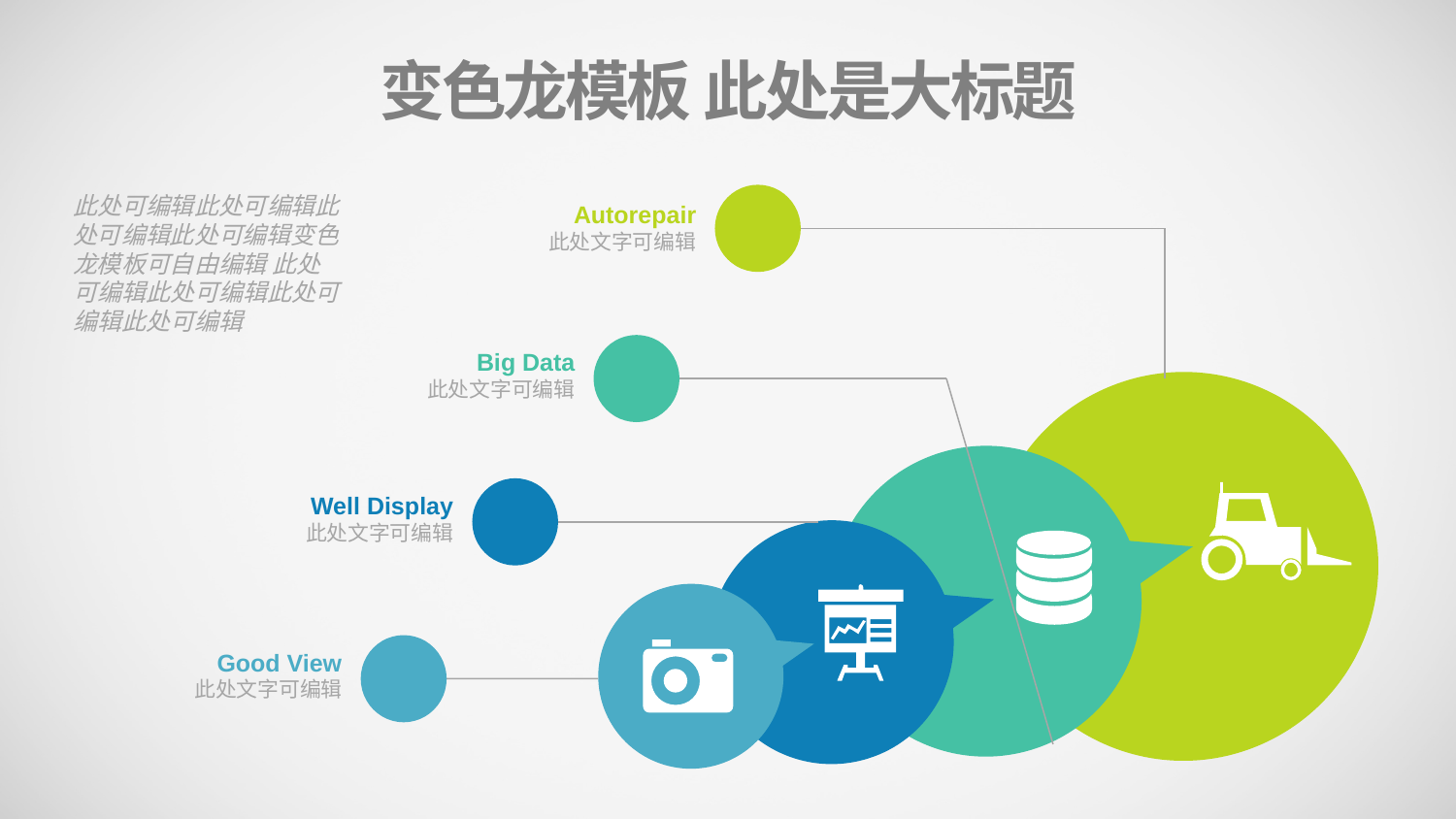

变色龙模板 此处是大标题
Autorepair
此处文字可编辑

此处可编辑此处可编辑此处可编辑此处可编辑变色龙模板可自由编辑 此处可编辑此处可编辑此处可编辑此处可编辑
Big Data
此处文字可编辑

Well Display
此处文字可编辑

Good View
此处文字可编辑